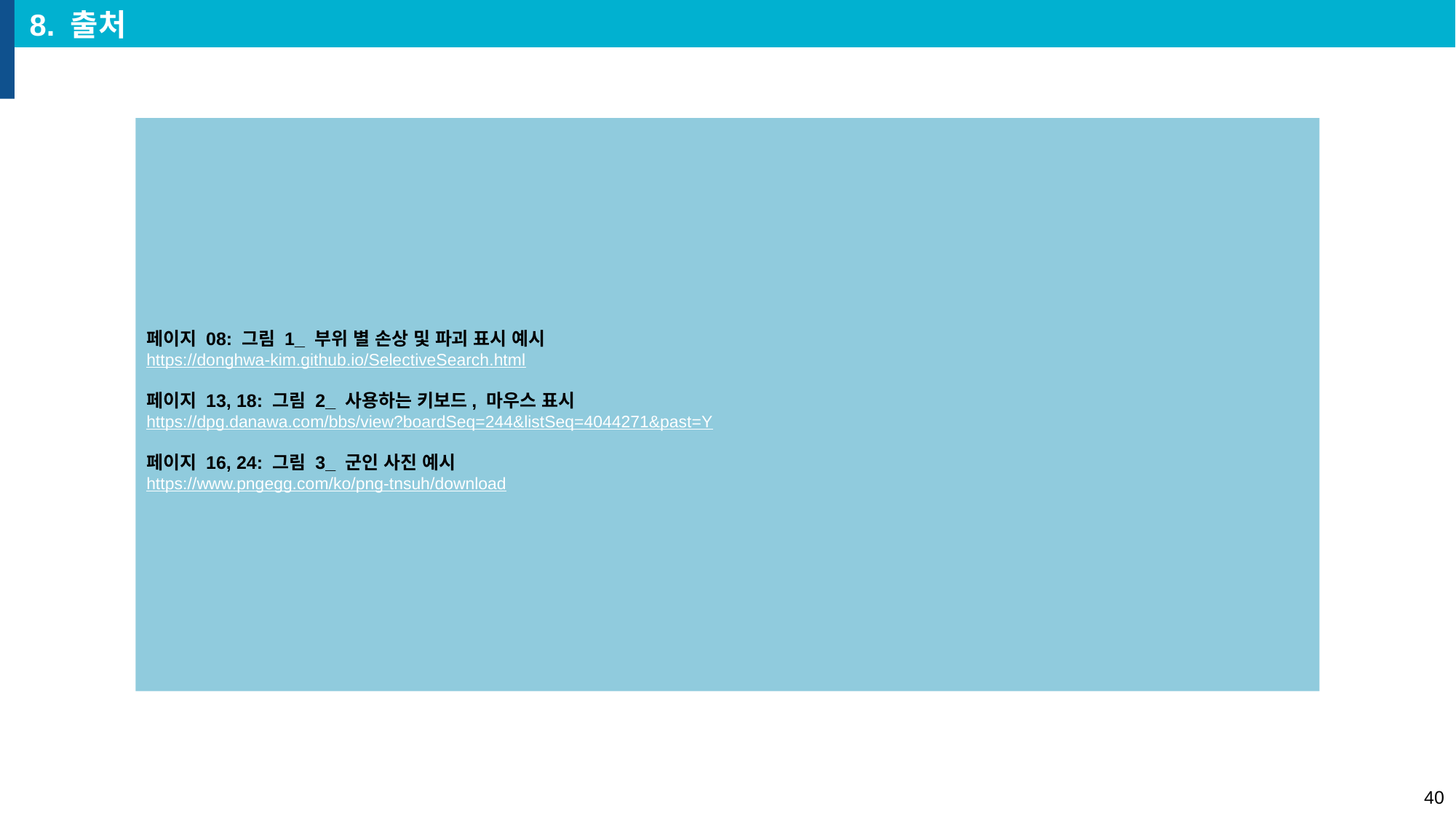

8. 출처

페이지 08: 그림 1_ 부위 별 손상 및 파괴 표시 예시
https://donghwa-kim.github.io/SelectiveSearch.html

페이지 13, 18: 그림 2_ 사용하는 키보드, 마우스 표시
https://dpg.danawa.com/bbs/view?boardSeq=244&listSeq=4044271&past=Y

페이지 16, 24: 그림 3_ 군인 사진 예시
https://www.pngegg.com/ko/png-tnsuh/download

40